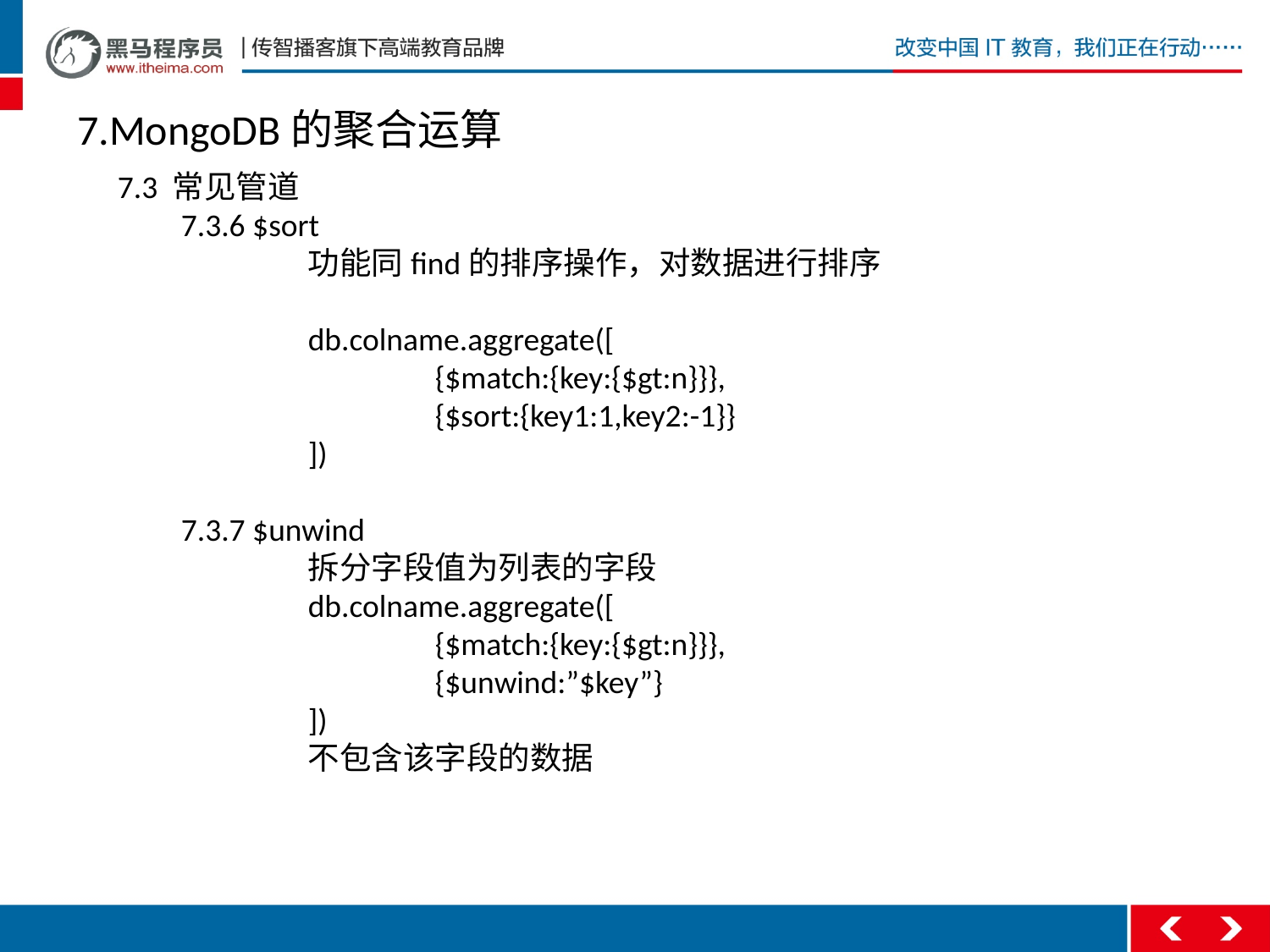

7.MongoDB的聚合运算
7.3 常见管道
7.3.6 $sort
	功能同find的排序操作，对数据进行排序

	db.colname.aggregate([
		{$match:{key:{$gt:n}}},
		{$sort:{key1:1,key2:-1}}
	])

7.3.7 $unwind
	拆分字段值为列表的字段
	db.colname.aggregate([
		{$match:{key:{$gt:n}}},
		{$unwind:”$key”}
	])
	不包含该字段的数据